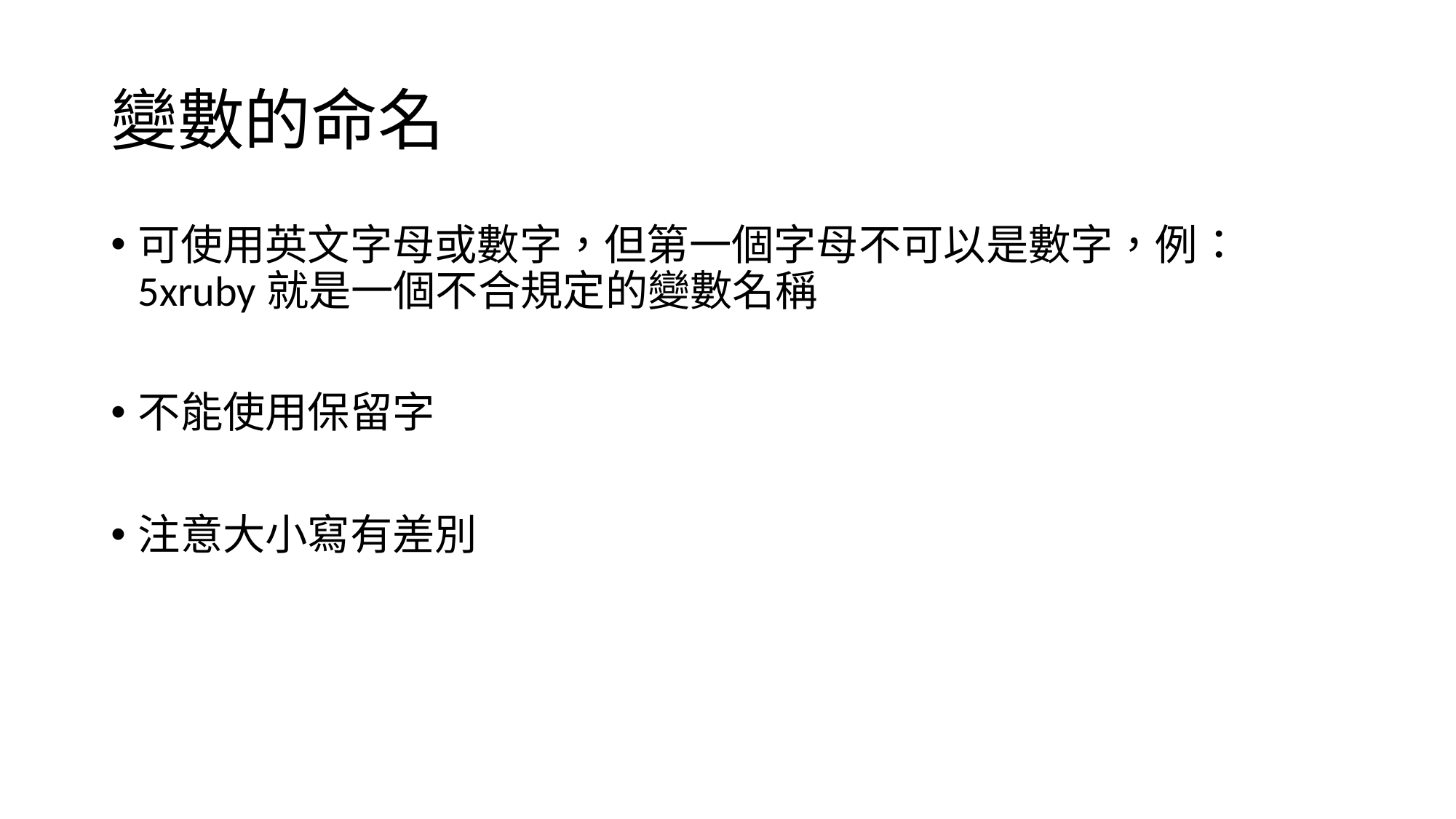

# 變數的命名
可使用英文字母或數字，但第一個字母不可以是數字，例：5xruby就是一個不合規定的變數名稱

不能使用保留字

注意大小寫有差別